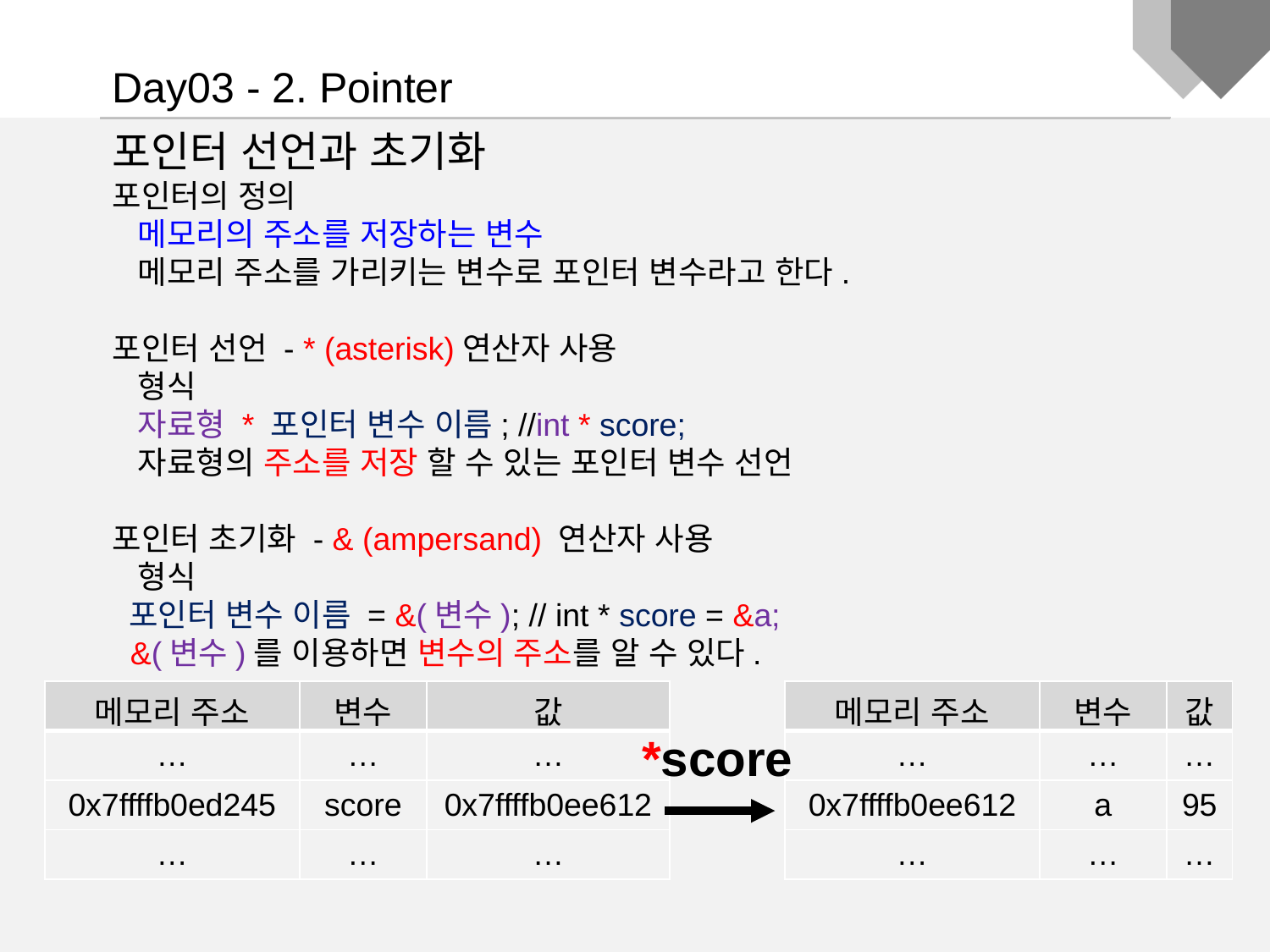

Day03 - 2. Pointer
포인터 선언과 초기화
포인터의 정의
  메모리의 주소를 저장하는 변수
  메모리 주소를 가리키는 변수로 포인터 변수라고 한다.

포인터 선언 - * (asterisk)연산자 사용
  형식
  자료형 * 포인터 변수 이름; //int * score;
  자료형의 주소를 저장 할 수 있는 포인터 변수 선언

포인터 초기화 - & (ampersand) 연산자 사용
  형식
 포인터 변수 이름 = &(변수); // int * score = &a;
  &(변수)를 이용하면 변수의 주소를 알 수 있다.
| 메모리 주소 | 변수 | 값 |
| --- | --- | --- |
| … | … | … |
| 0x7ffffb0ed245 | score | 0x7ffffb0ee612 |
| … | … | … |
| 메모리 주소 | 변수 | 값 |
| --- | --- | --- |
| … | … | … |
| 0x7ffffb0ee612 | a | 95 |
| … | … | … |
*score